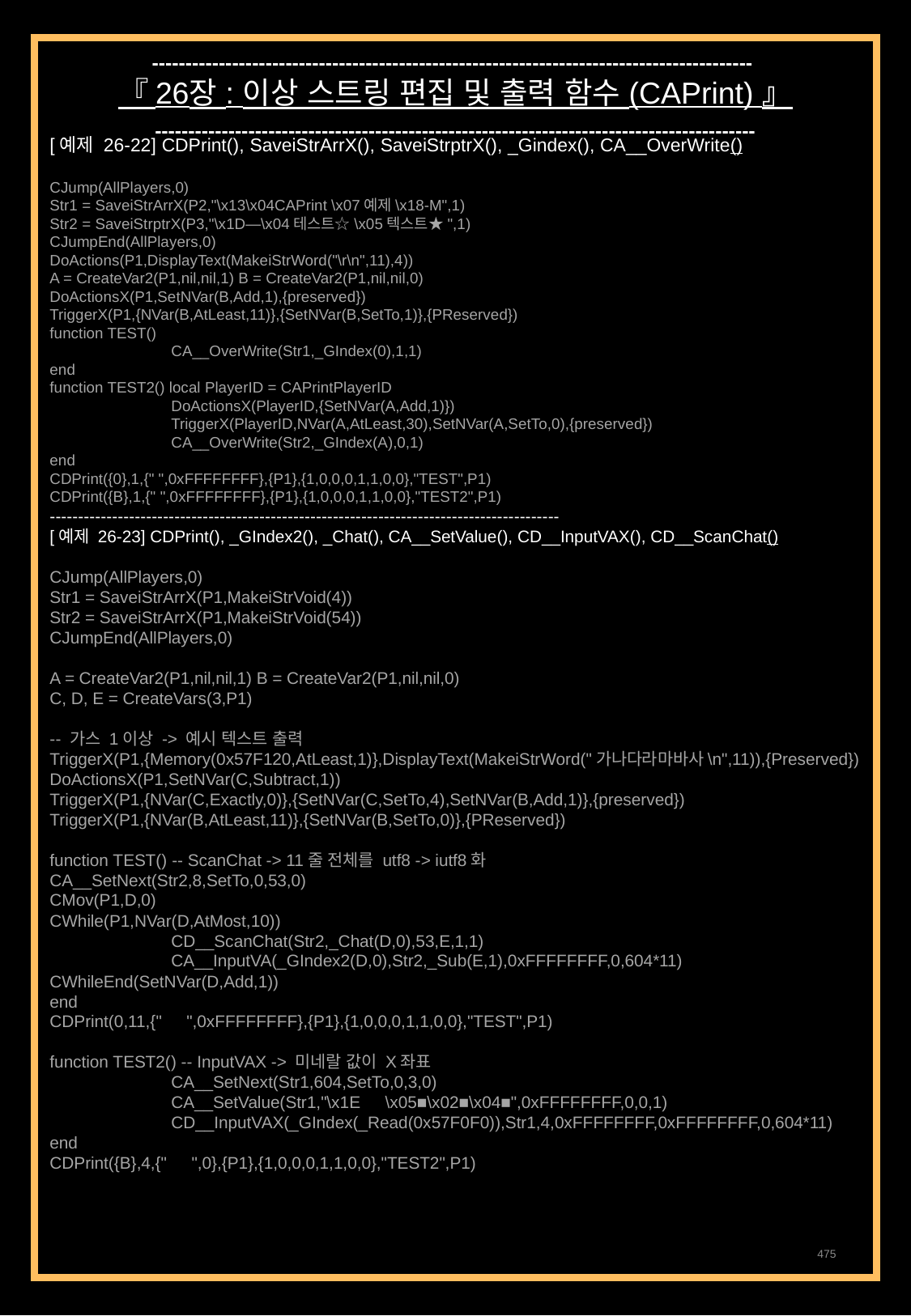

------------------------------------------------------------------------------------------
『 26장 : 이상 스트링 편집 및 출력 함수 (CAPrint) 』
------------------------------------------------------------------------------------------
[예제 26-22] CDPrint(), SaveiStrArrX(), SaveiStrptrX(), _Gindex(), CA__OverWrite()

CJump(AllPlayers,0)
Str1 = SaveiStrArrX(P2,"\x13\x04CAPrint \x07예제\x18-M",1)
Str2 = SaveiStrptrX(P3,"\x1D―\x04테스트☆\x05텍스트★",1)
CJumpEnd(AllPlayers,0)
DoActions(P1,DisplayText(MakeiStrWord("\r\n",11),4))
A = CreateVar2(P1,nil,nil,1) B = CreateVar2(P1,nil,nil,0)
DoActionsX(P1,SetNVar(B,Add,1),{preserved})
TriggerX(P1,{NVar(B,AtLeast,11)},{SetNVar(B,SetTo,1)},{PReserved})
function TEST()
	CA__OverWrite(Str1,_GIndex(0),1,1)
end
function TEST2() local PlayerID = CAPrintPlayerID
	DoActionsX(PlayerID,{SetNVar(A,Add,1)})
	TriggerX(PlayerID,NVar(A,AtLeast,30),SetNVar(A,SetTo,0),{preserved})
	CA__OverWrite(Str2,_GIndex(A),0,1)
end
CDPrint({0},1,{" ",0xFFFFFFFF},{P1},{1,0,0,0,1,1,0,0},"TEST",P1)
CDPrint({B},1,{" ",0xFFFFFFFF},{P1},{1,0,0,0,1,1,0,0},"TEST2",P1)
------------------------------------------------------------------------------------------
[예제 26-23] CDPrint(), _GIndex2(), _Chat(), CA__SetValue(), CD__InputVAX(), CD__ScanChat()

CJump(AllPlayers,0)
Str1 = SaveiStrArrX(P1,MakeiStrVoid(4))
Str2 = SaveiStrArrX(P1,MakeiStrVoid(54))
CJumpEnd(AllPlayers,0)

A = CreateVar2(P1,nil,nil,1) B = CreateVar2(P1,nil,nil,0)
C, D, E = CreateVars(3,P1)

-- 가스 1이상 -> 예시 텍스트 출력
TriggerX(P1,{Memory(0x57F120,AtLeast,1)},DisplayText(MakeiStrWord("가나다라마바사\n",11)),{Preserved})
DoActionsX(P1,SetNVar(C,Subtract,1))
TriggerX(P1,{NVar(C,Exactly,0)},{SetNVar(C,SetTo,4),SetNVar(B,Add,1)},{preserved})
TriggerX(P1,{NVar(B,AtLeast,11)},{SetNVar(B,SetTo,0)},{PReserved})

function TEST() -- ScanChat -> 11줄 전체를 utf8 -> iutf8화
CA__SetNext(Str2,8,SetTo,0,53,0)
CMov(P1,D,0)
CWhile(P1,NVar(D,AtMost,10))
	CD__ScanChat(Str2,_Chat(D,0),53,E,1,1)
	CA__InputVA(_GIndex2(D,0),Str2,_Sub(E,1),0xFFFFFFFF,0,604*11)
CWhileEnd(SetNVar(D,Add,1))
end
CDPrint(0,11,{"　",0xFFFFFFFF},{P1},{1,0,0,0,1,1,0,0},"TEST",P1)

function TEST2() -- InputVAX -> 미네랄 값이 X좌표
	CA__SetNext(Str1,604,SetTo,0,3,0)
	CA__SetValue(Str1,"\x1E　\x05■\x02■\x04■",0xFFFFFFFF,0,0,1)
	CD__InputVAX(_GIndex(_Read(0x57F0F0)),Str1,4,0xFFFFFFFF,0xFFFFFFFF,0,604*11)
end
CDPrint({B},4,{"　",0},{P1},{1,0,0,0,1,1,0,0},"TEST2",P1)
475